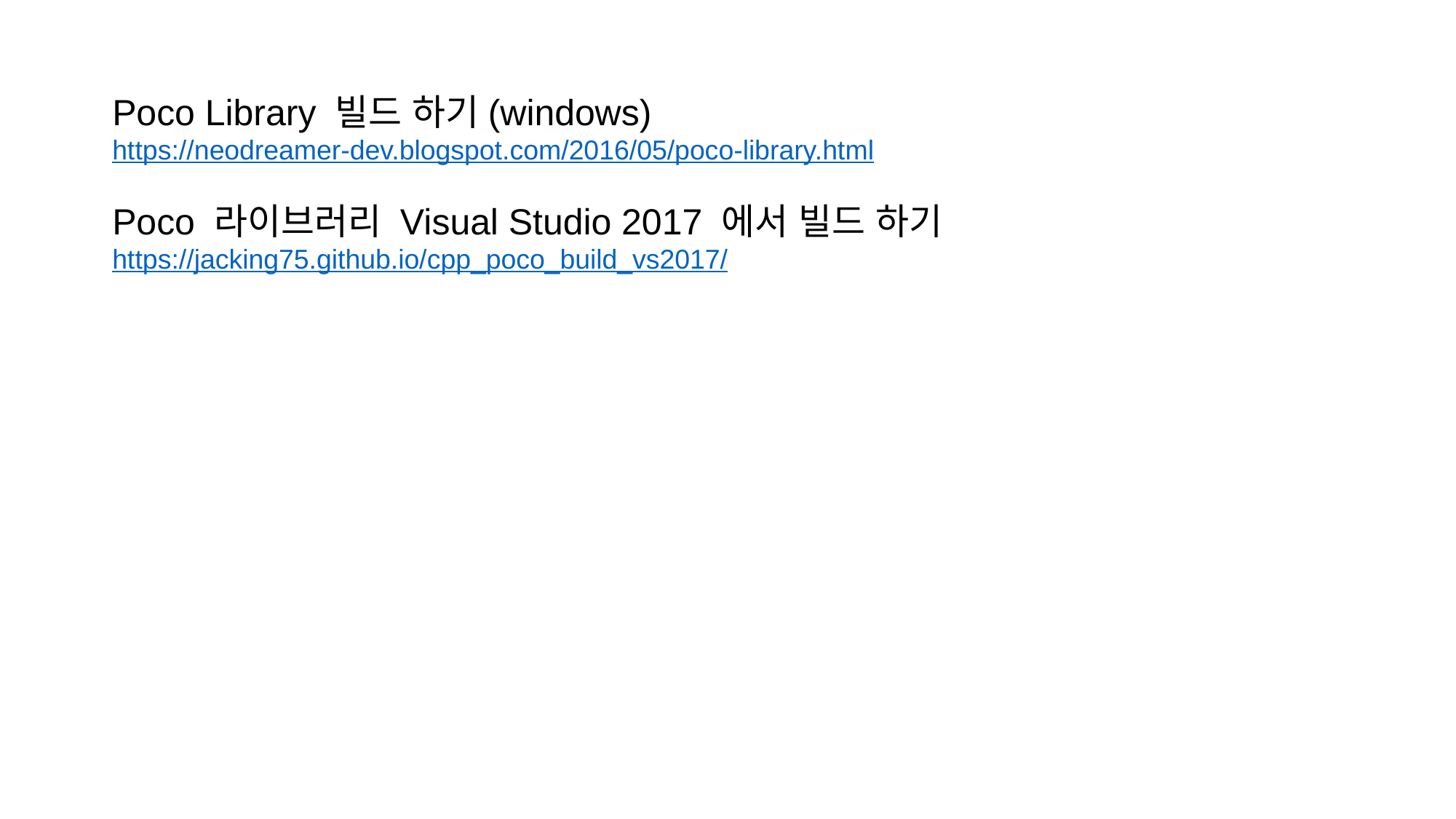

Poco Library 빌드 하기(windows)
https://neodreamer-dev.blogspot.com/2016/05/poco-library.html

Poco 라이브러리 Visual Studio 2017 에서 빌드 하기
https://jacking75.github.io/cpp_poco_build_vs2017/